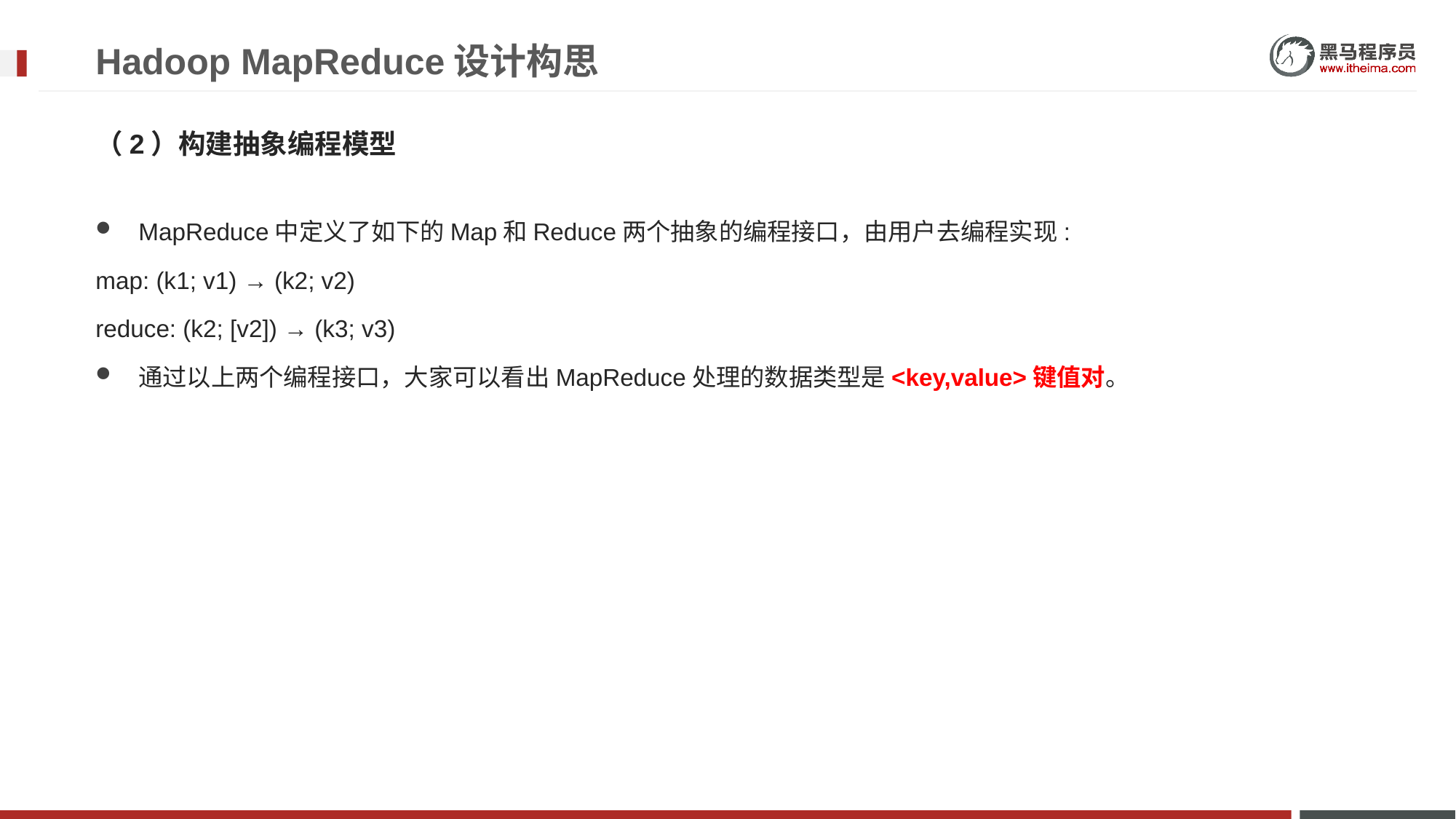

# Hadoop MapReduce设计构思
（2）构建抽象编程模型
MapReduce中定义了如下的Map和Reduce两个抽象的编程接口，由用户去编程实现:
map: (k1; v1) → (k2; v2)
reduce: (k2; [v2]) → (k3; v3)
通过以上两个编程接口，大家可以看出MapReduce处理的数据类型是<key,value>键值对。